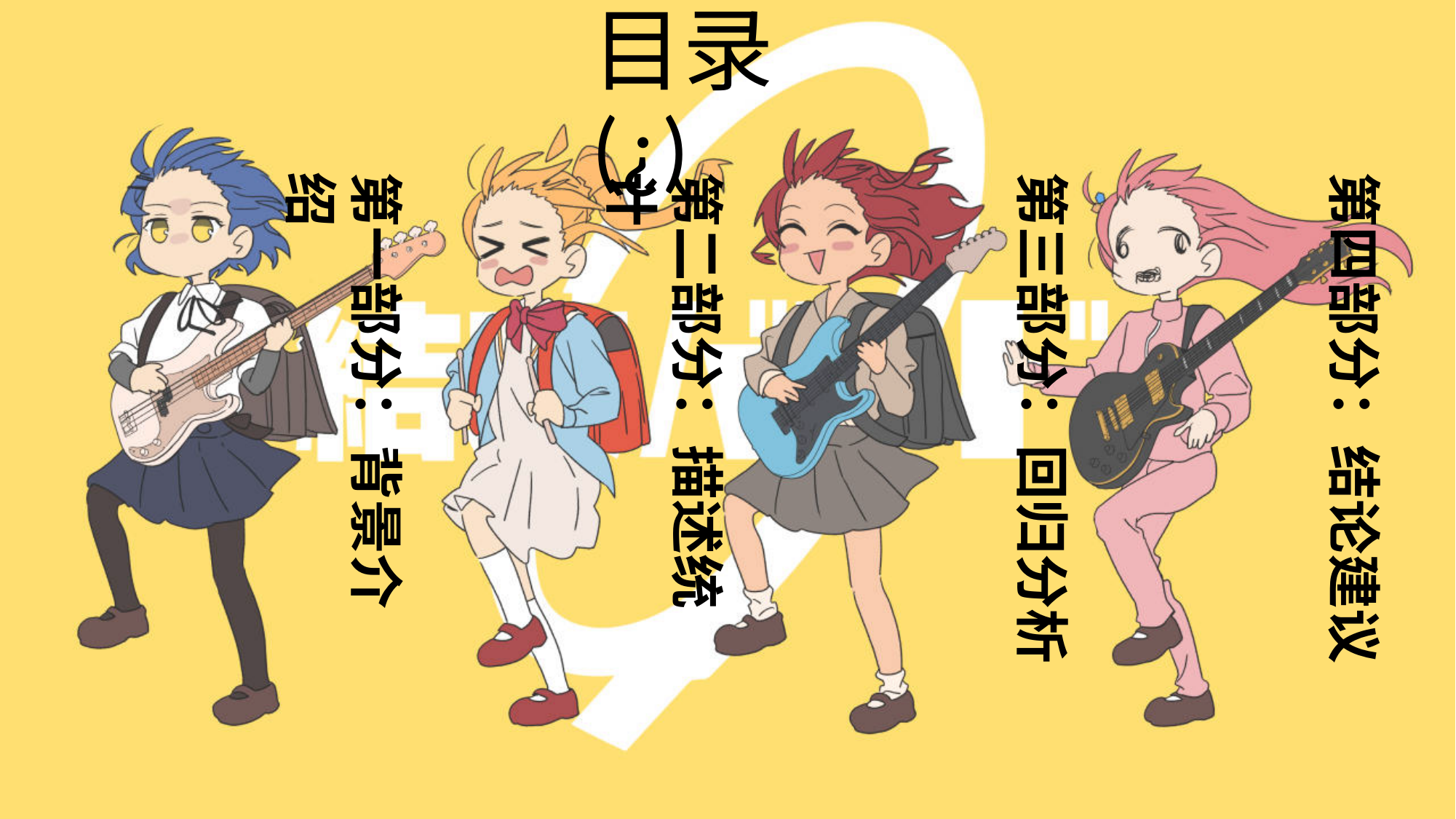

# 目录(¿)
第一部分：背景介绍
第二部分：描述统计
第三部分：回归分析
第四部分：结论建议